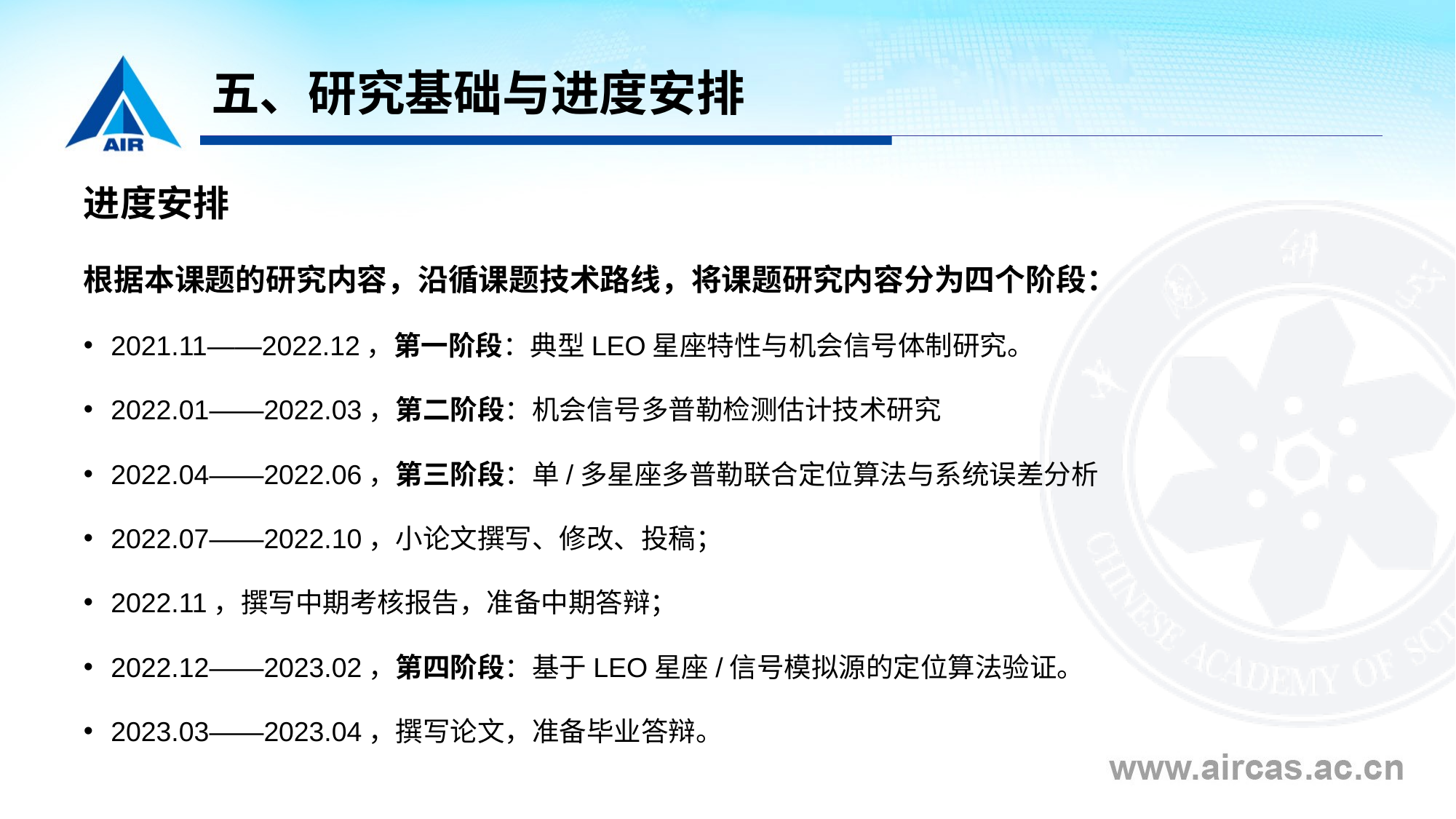

# 五、研究基础与进度安排
进度安排
根据本课题的研究内容，沿循课题技术路线，将课题研究内容分为四个阶段：
2021.11——2022.12，第一阶段：典型LEO星座特性与机会信号体制研究。
2022.01——2022.03，第二阶段：机会信号多普勒检测估计技术研究
2022.04——2022.06，第三阶段：单/多星座多普勒联合定位算法与系统误差分析
2022.07——2022.10，小论文撰写、修改、投稿；
2022.11，撰写中期考核报告，准备中期答辩；
2022.12——2023.02，第四阶段：基于LEO星座/信号模拟源的定位算法验证。
2023.03——2023.04，撰写论文，准备毕业答辩。